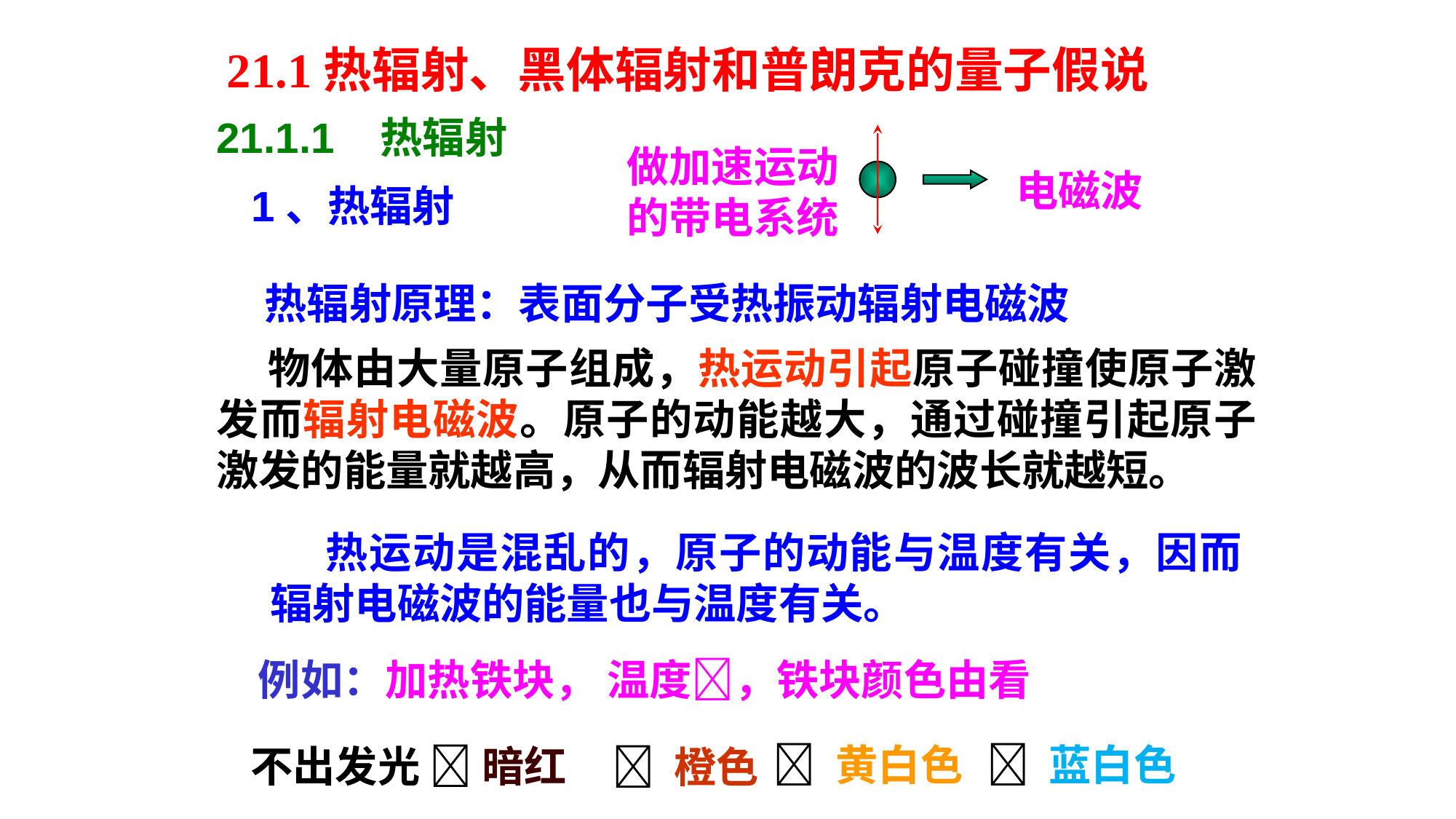

21.1热辐射、黑体辐射和普朗克的量子假说
21.1.1   热辐射

做加速运动的带电系统
电磁波

 1、热辐射
热辐射原理：表面分子受热振动辐射电磁波
    物体由大量原子组成，热运动引起原子碰撞使原子激发而辐射电磁波。原子的动能越大，通过碰撞引起原子激发的能量就越高，从而辐射电磁波的波长就越短。
    热运动是混乱的，原子的动能与温度有关，因而辐射电磁波的能量也与温度有关。
      例如：加热铁块， 温度↑，铁块颜色由看
→ 黄白色
→ 蓝白色
不出发光 → 暗红
→ 橙色